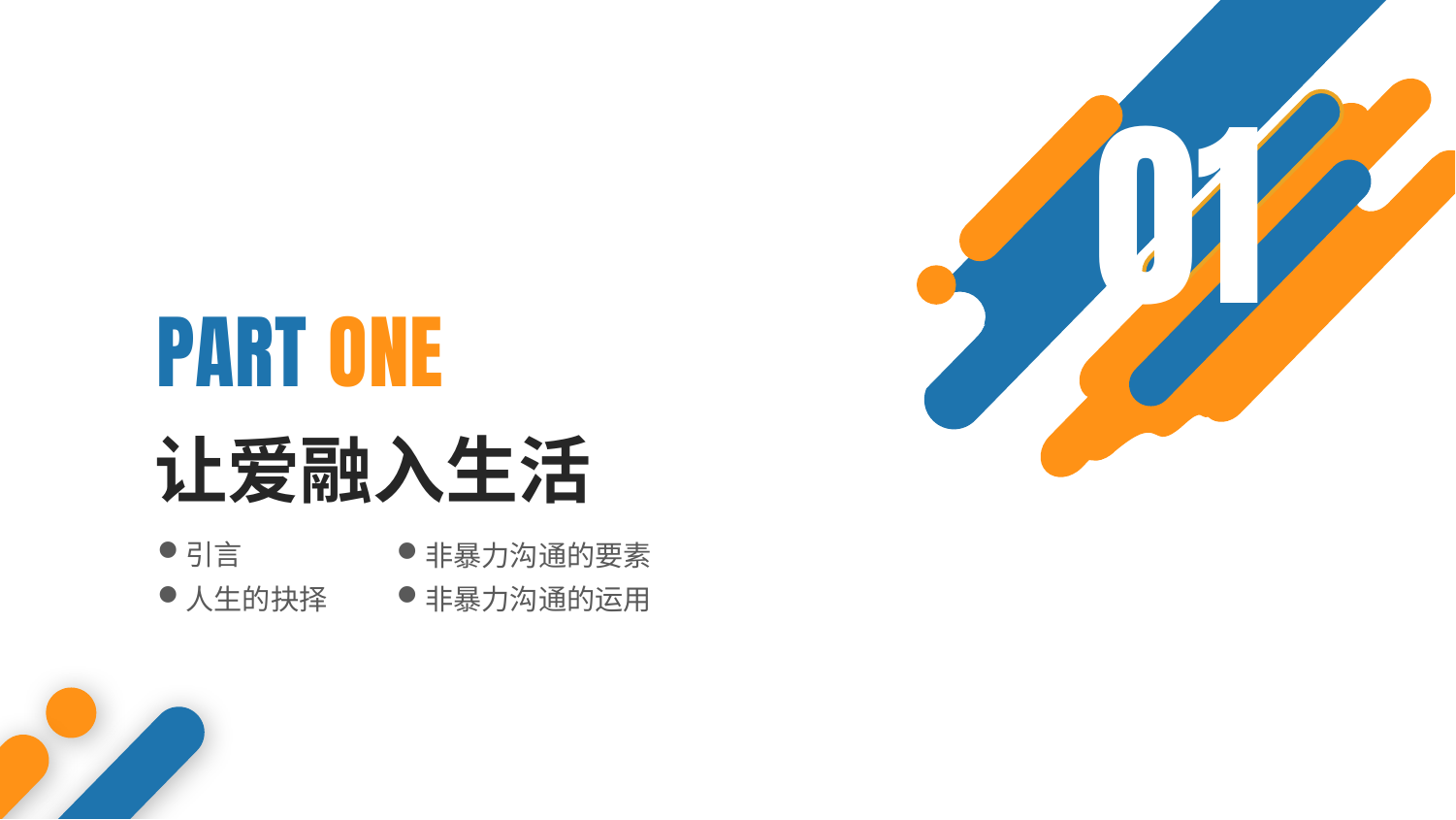

01
PART ONE
让爱融入生活
引言
非暴力沟通的要素
人生的抉择
非暴力沟通的运用